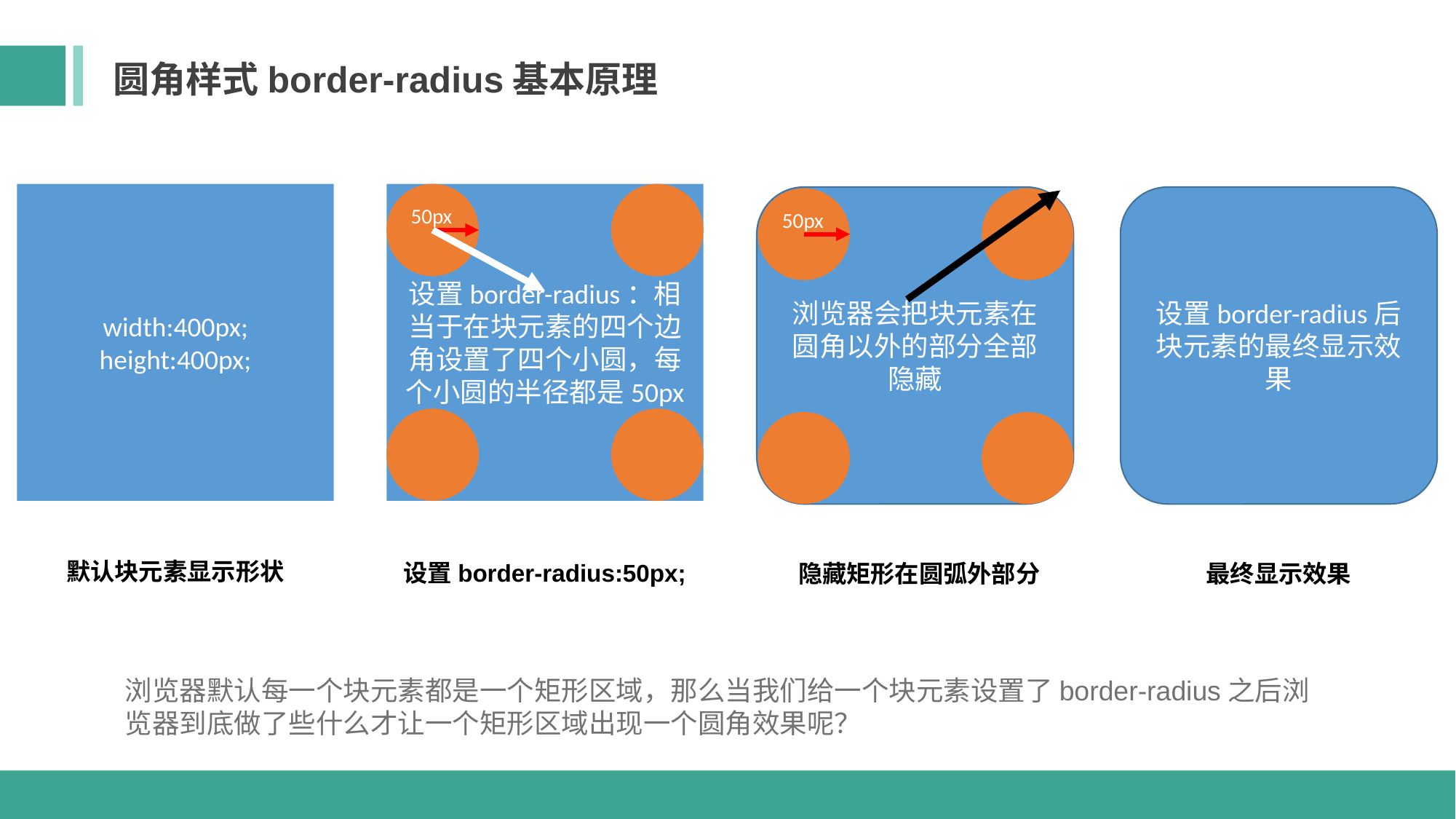

圆角样式border-radius基本原理
width:400px;
height:400px;

50px
设置border-radius：相当于在块元素的四个边角设置了四个小圆，每个小圆的半径都是50px

浏览器会把块元素在圆角以外的部分全部隐藏

50px

设置border-radius后块元素的最终显示效果
默认块元素显示形状
设置border-radius:50px;
隐藏矩形在圆弧外部分
最终显示效果
浏览器默认每一个块元素都是一个矩形区域，那么当我们给一个块元素设置了border-radius之后浏览器到底做了些什么才让一个矩形区域出现一个圆角效果呢？